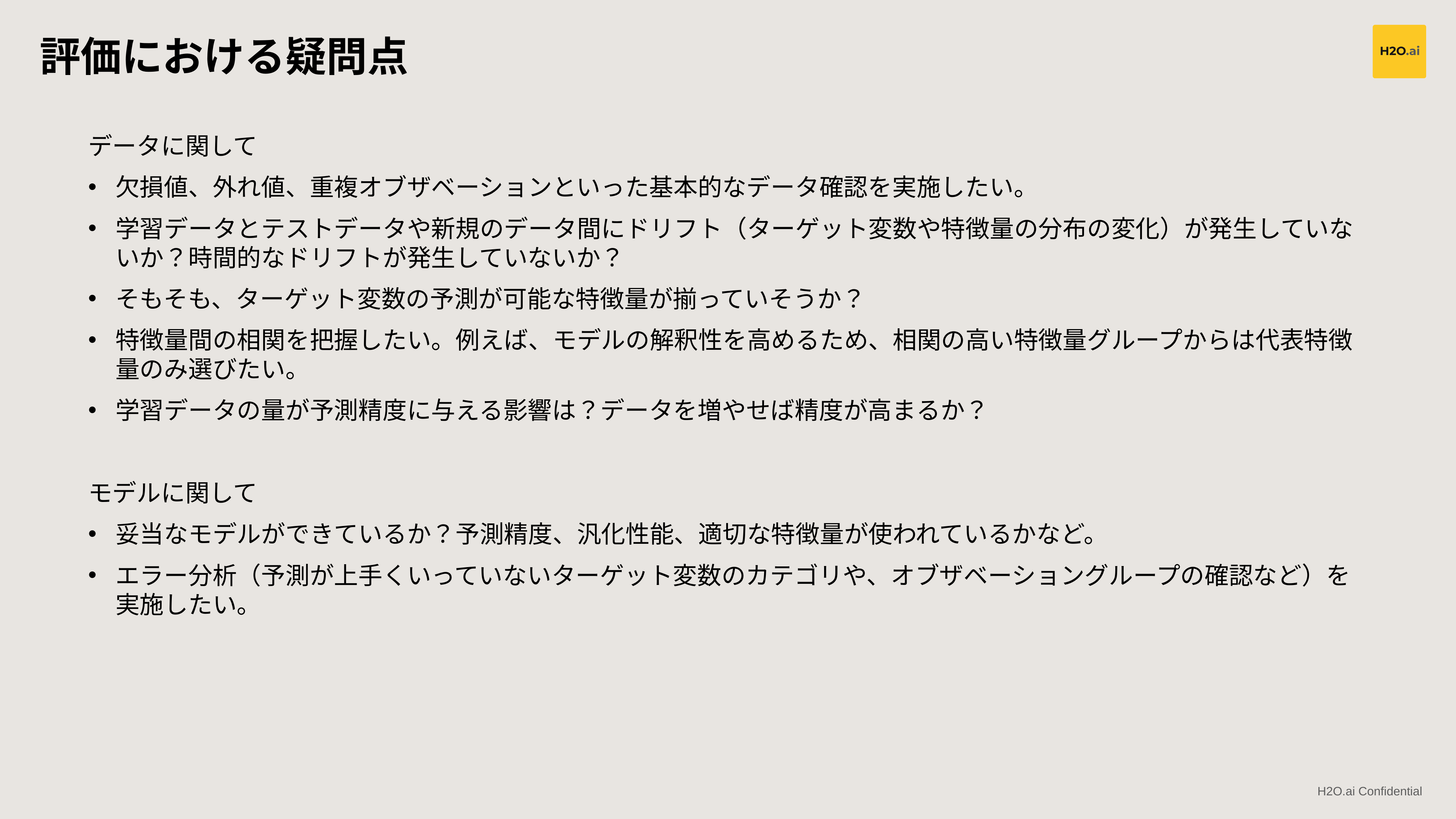

評価における疑問点
データに関して
欠損値、外れ値、重複オブザベーションといった基本的なデータ確認を実施したい。
学習データとテストデータや新規のデータ間にドリフト（ターゲット変数や特徴量の分布の変化）が発生していないか？時間的なドリフトが発生していないか？
そもそも、ターゲット変数の予測が可能な特徴量が揃っていそうか？
特徴量間の相関を把握したい。例えば、モデルの解釈性を高めるため、相関の高い特徴量グループからは代表特徴量のみ選びたい。
学習データの量が予測精度に与える影響は？データを増やせば精度が高まるか？

モデルに関して
妥当なモデルができているか？予測精度、汎化性能、適切な特徴量が使われているかなど。
エラー分析（予測が上手くいっていないターゲット変数のカテゴリや、オブザベーショングループの確認など）を実施したい。